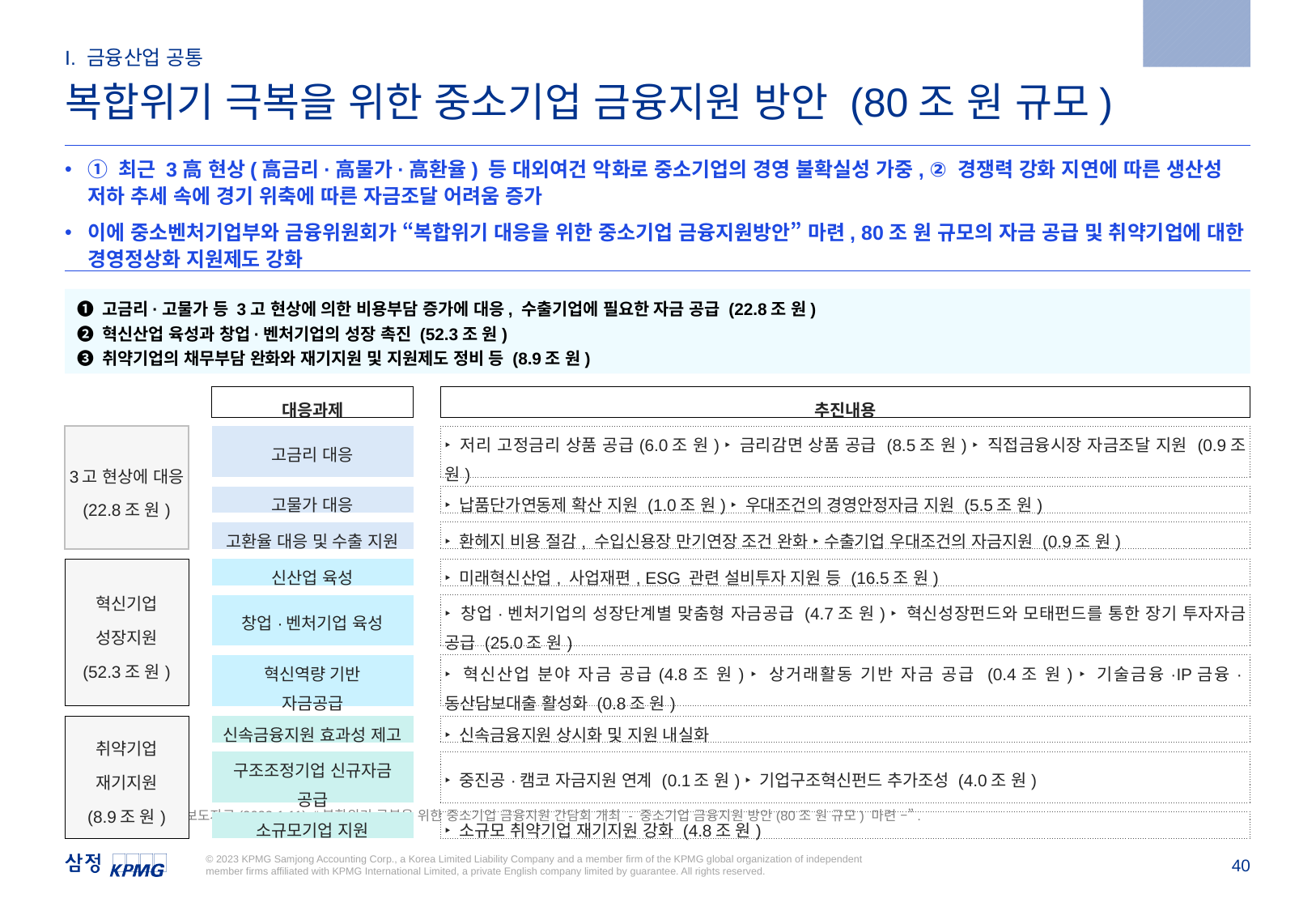

2023.1.11
I. 금융산업 공통
복합위기 극복을 위한 중소기업 금융지원 방안 (80조 원 규모)
① 최근 3高 현상(高금리·高물가·高환율) 등 대외여건 악화로 중소기업의 경영 불확실성 가중, ② 경쟁력 강화 지연에 따른 생산성 저하 추세 속에 경기 위축에 따른 자금조달 어려움 증가
이에 중소벤처기업부와 금융위원회가 “복합위기 대응을 위한 중소기업 금융지원방안” 마련, 80조 원 규모의 자금 공급 및 취약기업에 대한 경영정상화 지원제도 강화
➊ 고금리·고물가 등 3고 현상에 의한 비용부담 증가에 대응, 수출기업에 필요한 자금 공급 (22.8조 원)
➋ 혁신산업 육성과 창업·벤처기업의 성장 촉진 (52.3조 원)
➌ 취약기업의 채무부담 완화와 재기지원 및 지원제도 정비 등 (8.9조 원)
|  |  | 대응과제 |  | 추진내용 |
| --- | --- | --- | --- | --- |
|  |  |  |  |  |
| 3고 현상에 대응 (22.8조 원) |  | 고금리 대응 |  | ‣ 저리 고정금리 상품 공급(6.0조 원) ‣ 금리감면 상품 공급 (8.5조 원) ‣ 직접금융시장 자금조달 지원 (0.9조 원) |
|  |  |  |  |  |
|  |  | 고물가 대응 |  | ‣ 납품단가연동제 확산 지원 (1.0조 원) ‣ 우대조건의 경영안정자금 지원 (5.5조 원) |
|  |  |  |  |  |
|  |  | 고환율 대응 및 수출 지원 |  | ‣ 환헤지 비용 절감, 수입신용장 만기연장 조건 완화 ‣ 수출기업 우대조건의 자금지원 (0.9조 원) |
|  |  |  |  |  |
| 혁신기업 성장지원 (52.3조 원) |  | 신산업 육성 |  | ‣ 미래혁신산업, 사업재편, ESG 관련 설비투자 지원 등 (16.5조 원) |
|  |  |  |  |  |
|  |  | 창업·벤처기업 육성 |  | ‣ 창업·벤처기업의 성장단계별 맞춤형 자금공급 (4.7조 원) ‣ 혁신성장펀드와 모태펀드를 통한 장기 투자자금 공급 (25.0조 원) |
|  |  |  |  |  |
|  |  | 혁신역량 기반 자금공급 |  | ‣ 혁신산업 분야 자금 공급(4.8조 원) ‣ 상거래활동 기반 자금 공급 (0.4조 원) ‣ 기술금융·IP금융·동산담보대출 활성화 (0.8조 원) |
|  |  |  |  |  |
| 취약기업 재기지원 (8.9조 원) |  | 신속금융지원 효과성 제고 |  | ‣ 신속금융지원 상시화 및 지원 내실화 |
|  |  |  |  |  |
|  |  | 구조조정기업 신규자금 공급 |  | ‣ 중진공·캠코 자금지원 연계 (0.1조 원) ‣ 기업구조혁신펀드 추가조성 (4.0조 원) |
|  |  |  |  |  |
|  |  | 소규모기업 지원 |  | ‣ 소규모 취약기업 재기지원 강화 (4.8조 원) |
Source: 금융위원회 보도자료(2023.1.11), “복합위기 극복을 위한 중소기업 금융지원 간담회 개최 - 중소기업 금융지원 방안(80조 원 규모) 마련 –”.